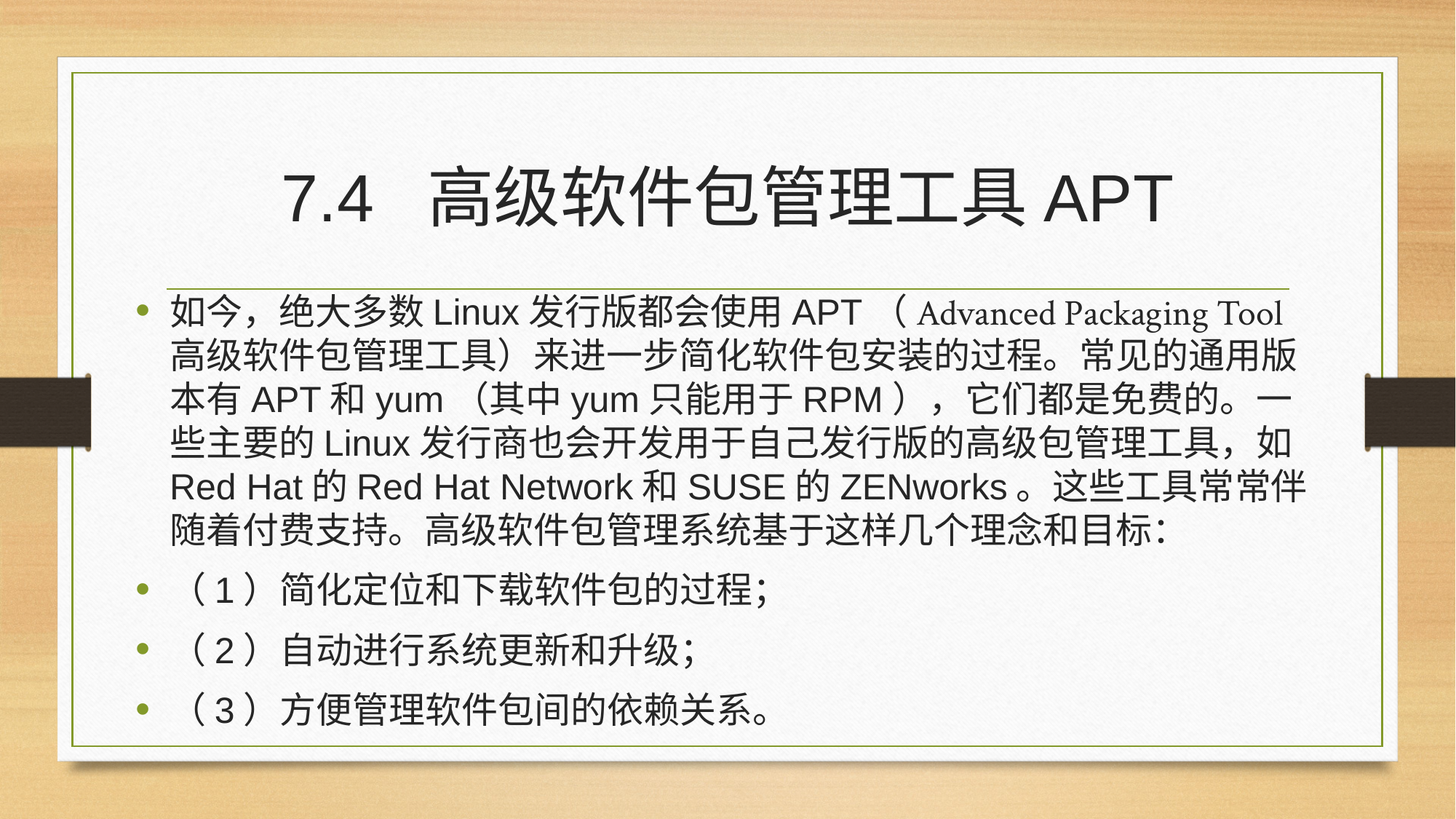

# 7.4  高级软件包管理工具APT
如今，绝大多数Linux发行版都会使用APT（Advanced Packaging Tool高级软件包管理工具）来进一步简化软件包安装的过程。常见的通用版本有APT和yum（其中yum只能用于RPM），它们都是免费的。一些主要的Linux发行商也会开发用于自己发行版的高级包管理工具，如Red Hat的Red Hat Network和SUSE的ZENworks。这些工具常常伴随着付费支持。高级软件包管理系统基于这样几个理念和目标：
（1）简化定位和下载软件包的过程；
（2）自动进行系统更新和升级；
（3）方便管理软件包间的依赖关系。